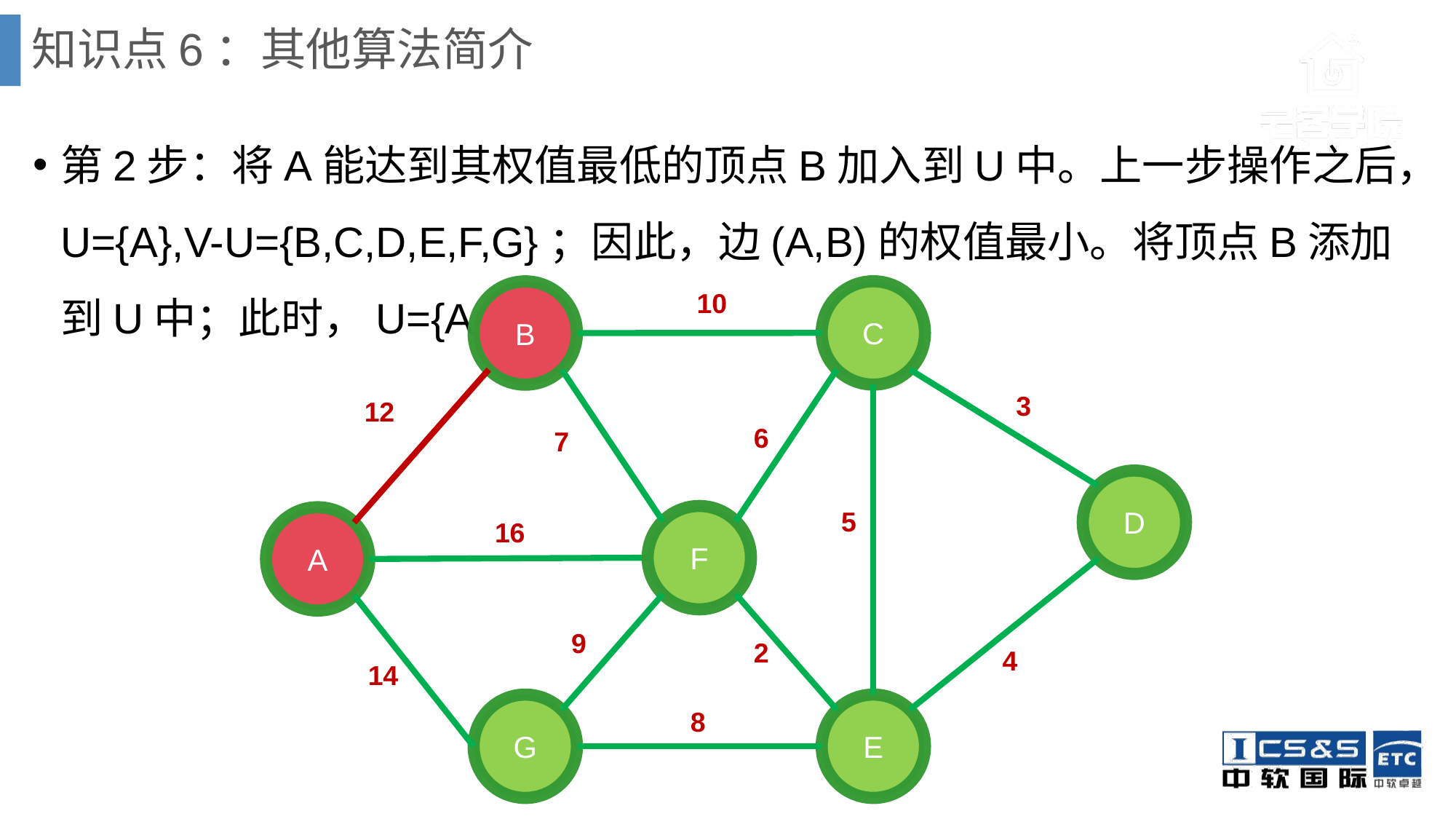

# 知识点6：其他算法简介
第2步：将A能达到其权值最低的顶点B加入到U中。上一步操作之后，U={A},V-U={B,C,D,E,F,G}；因此，边(A,B)的权值最小。将顶点B添加到U中；此时，U={A,B}：
10
C
B
D
F
A
G
E
3
12
6
7
5
16
9
2
4
14
8